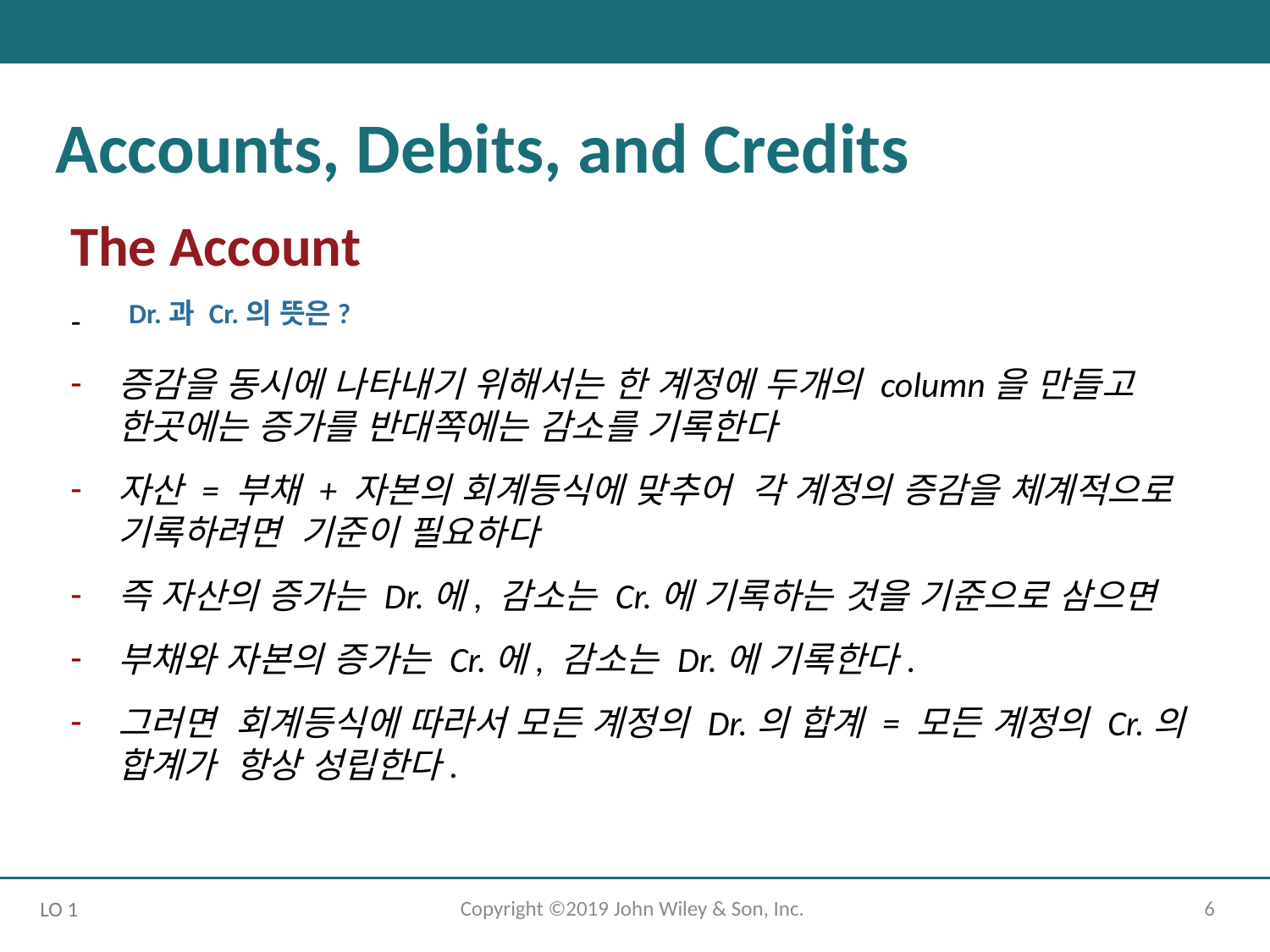

Accounts, Debits, and Credits
The Account
-
증감을 동시에 나타내기 위해서는 한 계정에 두개의 column을 만들고 한곳에는 증가를 반대쪽에는 감소를 기록한다
자산 = 부채 + 자본의 회계등식에 맞추어  각 계정의 증감을 체계적으로 기록하려면  기준이 필요하다
즉 자산의 증가는 Dr.에, 감소는 Cr.에 기록하는 것을 기준으로 삼으면
부채와 자본의 증가는 Cr.에, 감소는 Dr.에 기록한다.
그러면  회계등식에 따라서 모든 계정의 Dr.의 합계 = 모든 계정의 Cr.의 합계가  항상 성립한다.

Dr.과 Cr.의 뜻은?

Copyright ©2019 John Wiley & Son, Inc.
6
LO 1